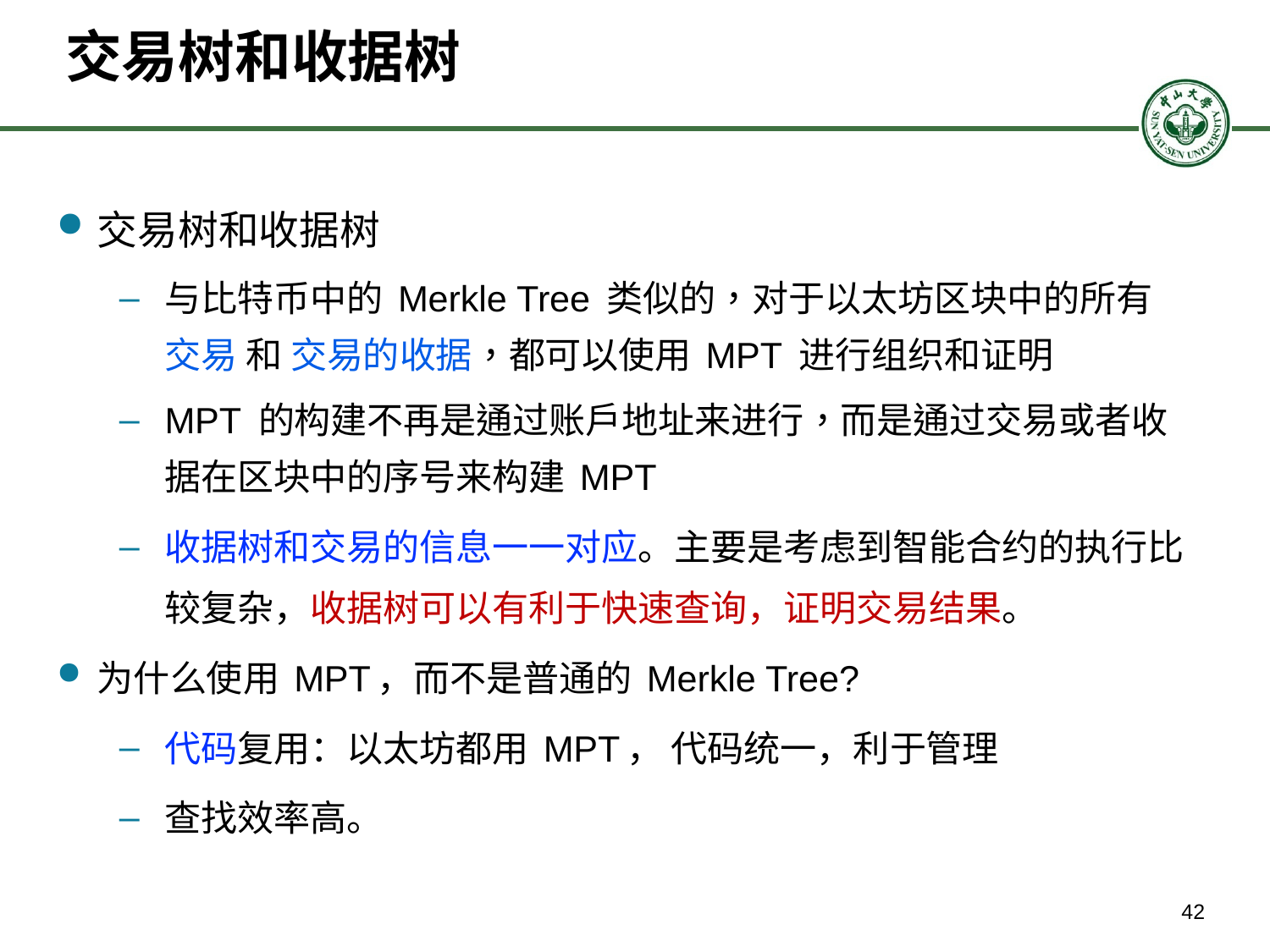

# 交易树和收据树
交易树和收据树
与比特币中的 Merkle Tree 类似的，对于以太坊区块中的所有 交易 和 交易的收据，都可以使用 MPT 进行组织和证明
MPT 的构建不再是通过账户地址来进行，而是通过交易或者收据在区块中的序号来构建 MPT
收据树和交易的信息一一对应。主要是考虑到智能合约的执行比较复杂，收据树可以有利于快速查询，证明交易结果。
为什么使用 MPT，而不是普通的 Merkle Tree?
代码复用：以太坊都用 MPT， 代码统一，利于管理
查找效率高。